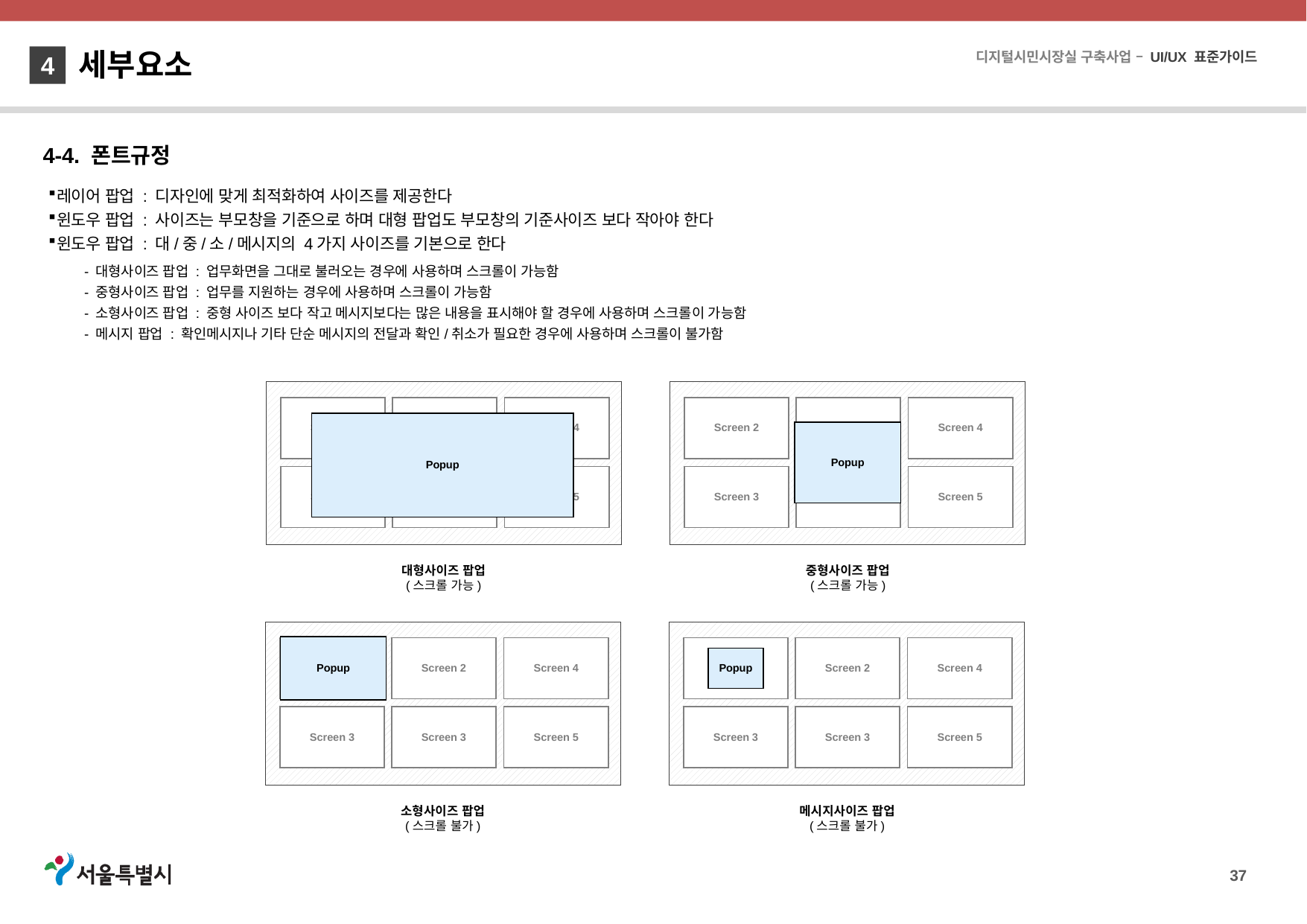

세부요소
4
4-4. 폰트규정
레이어 팝업 : 디자인에 맞게 최적화하여 사이즈를 제공한다
윈도우 팝업 : 사이즈는 부모창을 기준으로 하며 대형 팝업도 부모창의 기준사이즈 보다 작아야 한다
윈도우 팝업 : 대/중/소/메시지의 4가지 사이즈를 기본으로 한다
- 대형사이즈 팝업 : 업무화면을 그대로 불러오는 경우에 사용하며 스크롤이 가능함
- 중형사이즈 팝업 : 업무를 지원하는 경우에 사용하며 스크롤이 가능함
- 소형사이즈 팝업 : 중형 사이즈 보다 작고 메시지보다는 많은 내용을 표시해야 할 경우에 사용하며 스크롤이 가능함
- 메시지 팝업 : 확인메시지나 기타 단순 메시지의 전달과 확인/취소가 필요한 경우에 사용하며 스크롤이 불가함

Screen 2
Screen 2
Screen 4
Screen 3
Screen 3
Screen 5

Screen 2
Screen 2
Screen 4
Screen 3
Screen 3
Screen 5
Popup
Popup
대형사이즈 팝업
(스크롤 가능)
중형사이즈 팝업
(스크롤 가능)

Screen 2
Screen 2
Screen 4
Screen 3
Screen 3
Screen 5

Screen 2
Screen 2
Screen 4
Screen 3
Screen 3
Screen 5
Popup
Popup
소형사이즈 팝업
(스크롤 불가)
메시지사이즈 팝업
(스크롤 불가)